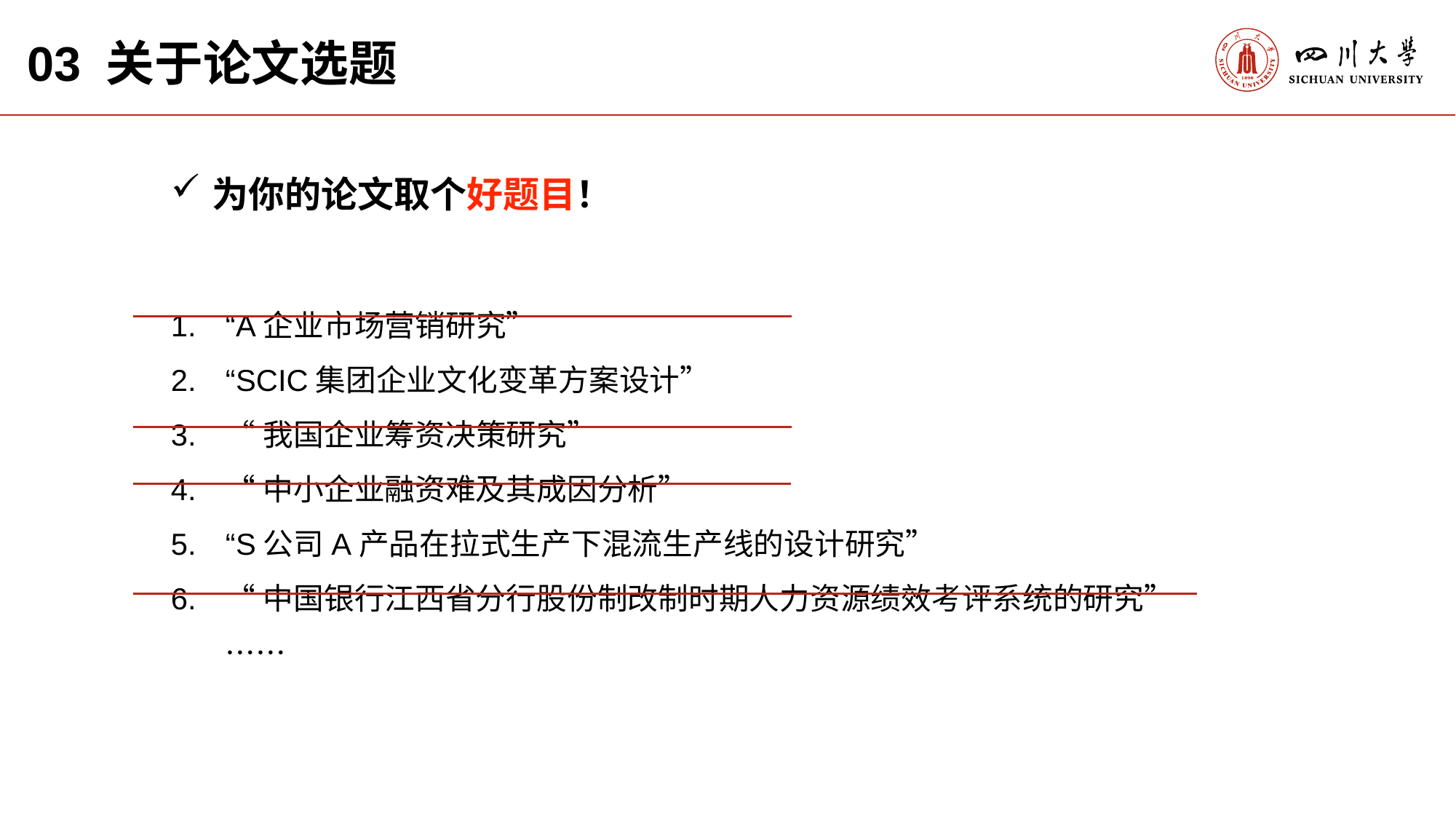

03 关于论文选题
为你的论文取个好题目！

“A企业市场营销研究”
“SCIC集团企业文化变革方案设计”
“我国企业筹资决策研究”
“中小企业融资难及其成因分析”
“S公司A产品在拉式生产下混流生产线的设计研究”
“中国银行江西省分行股份制改制时期人力资源绩效考评系统的研究”
……